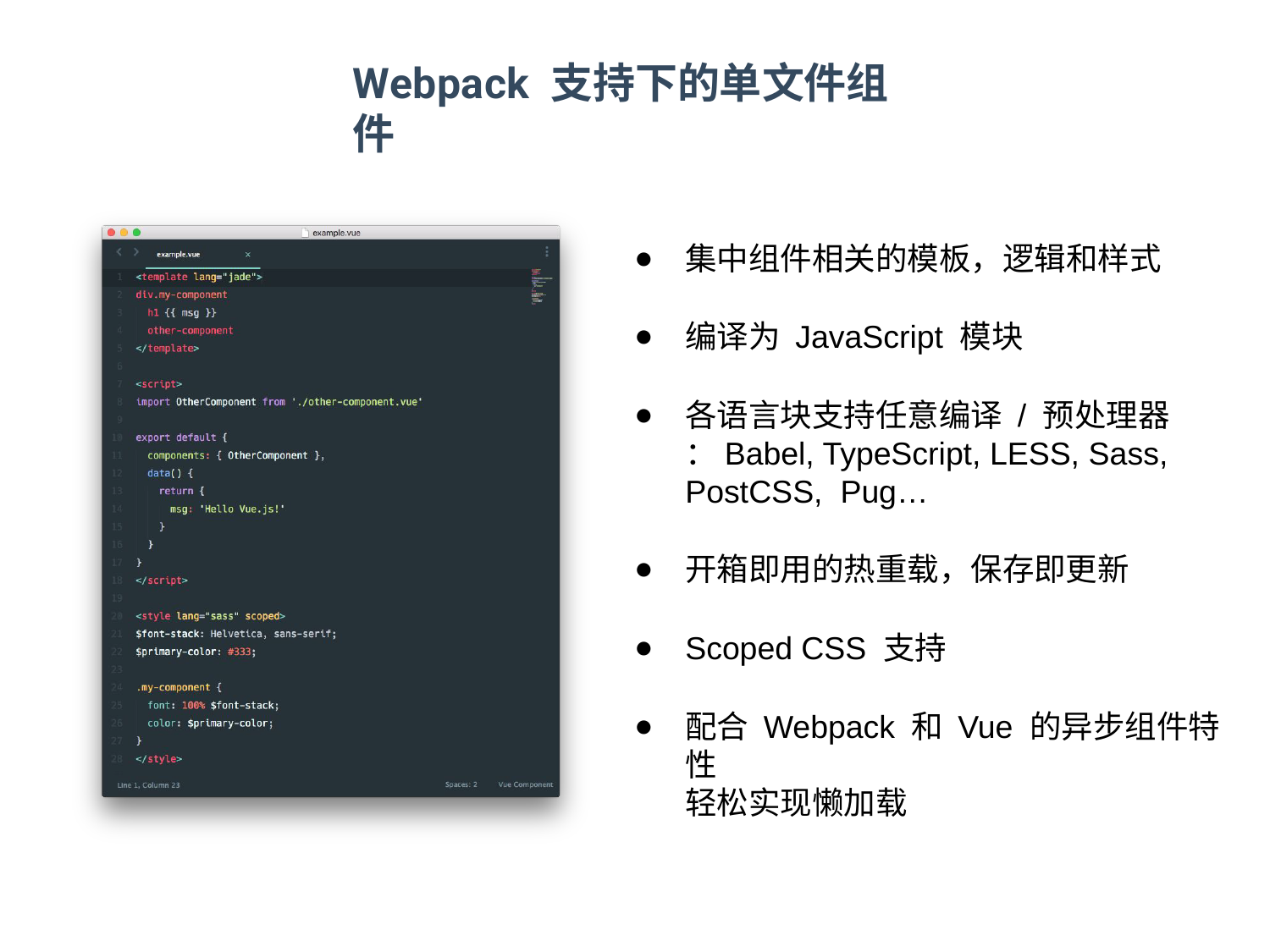

# Webpack 支持下的单文件组件

集中组件相关的模板，逻辑和样式

编译为 JavaScript 模块

各语言块支持任意编译 / 预处理器
：Babel, TypeScript, LESS, Sass, PostCSS,  Pug…

开箱即用的热重载，保存即更新

Scoped CSS 支持

配合 Webpack 和 Vue 的异步组件特性
轻松实现懒加载